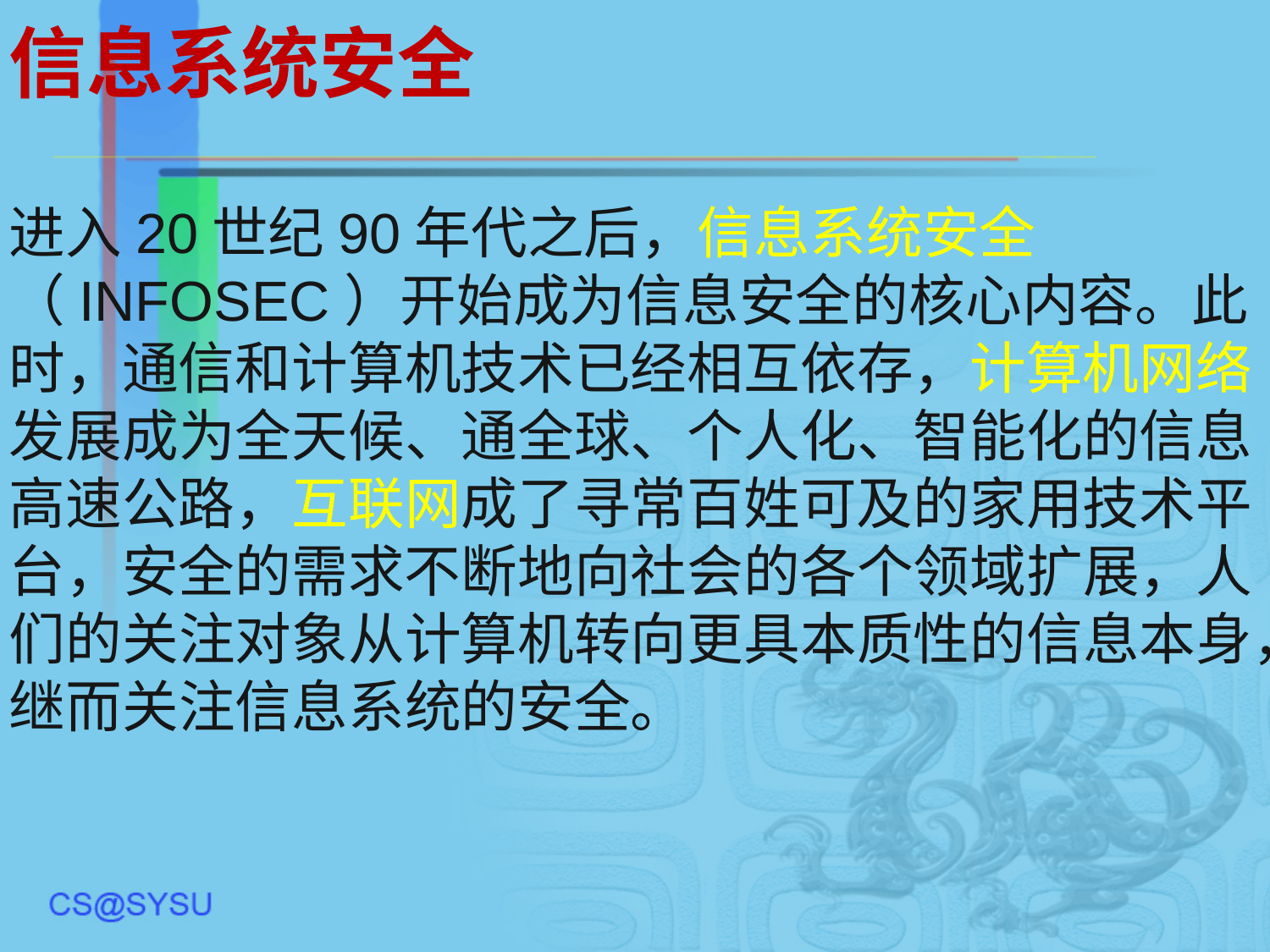

信息系统安全

进入20世纪90年代之后，信息系统安全（INFOSEC）开始成为信息安全的核心内容。此时，通信和计算机技术已经相互依存，计算机网络发展成为全天候、通全球、个人化、智能化的信息高速公路，互联网成了寻常百姓可及的家用技术平台，安全的需求不断地向社会的各个领域扩展，人们的关注对象从计算机转向更具本质性的信息本身，继而关注信息系统的安全。
19